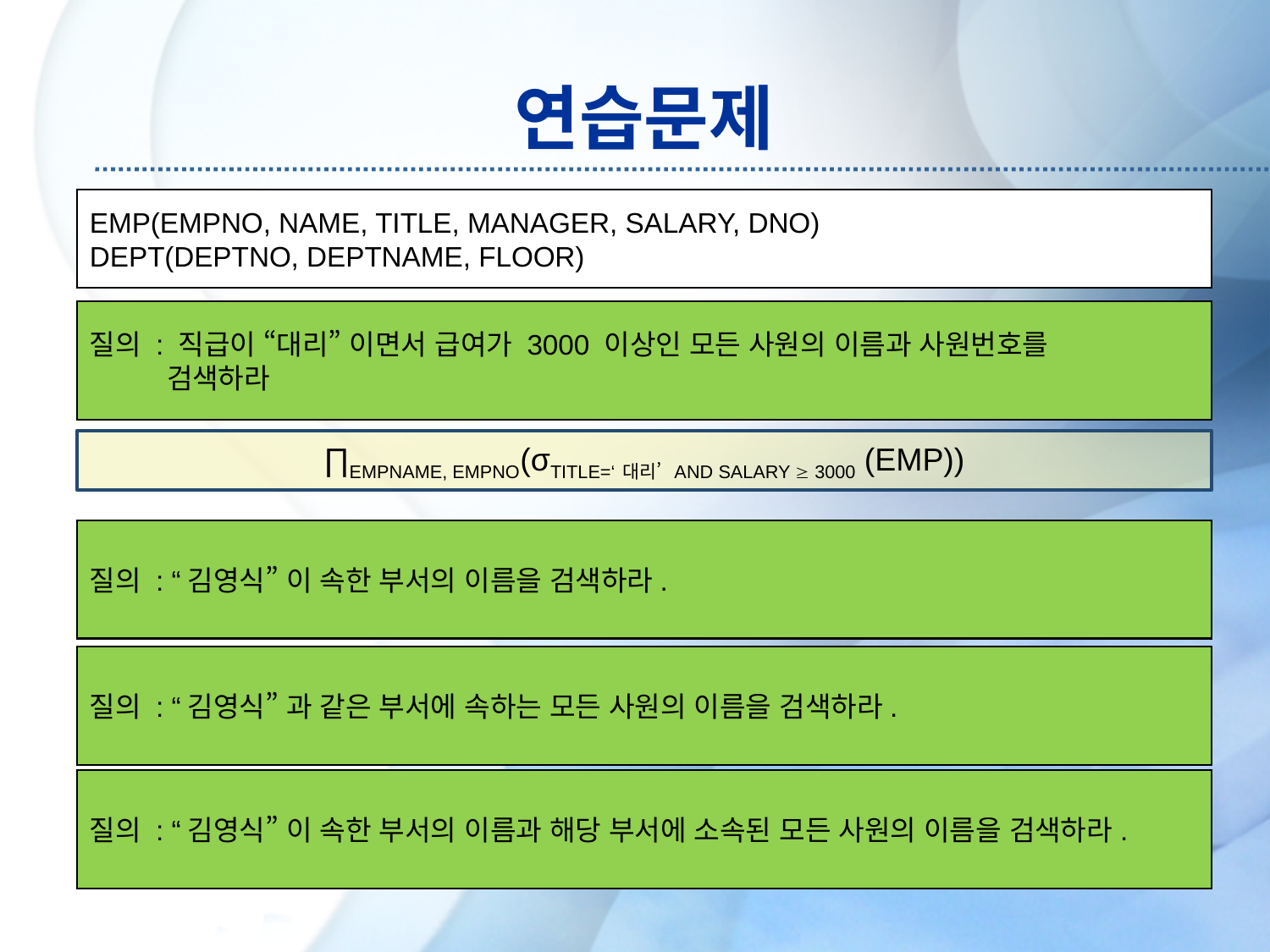

# 연습문제
EMP(EMPNO, NAME, TITLE, MANAGER, SALARY, DNO)
DEPT(DEPTNO, DEPTNAME, FLOOR)

질의 : 직급이 “대리” 이면서 급여가 3000 이상인 모든 사원의 이름과 사원번호를
         검색하라
∏EMPNAME, EMPNO(σTITLE=‘대리’ AND SALARY ≥ 3000 (EMP))
질의 : “김영식” 이 속한 부서의 이름을 검색하라.
질의 : “김영식” 과 같은 부서에 속하는 모든 사원의 이름을 검색하라.
질의 : “김영식” 이 속한 부서의 이름과 해당 부서에 소속된 모든 사원의 이름을 검색하라.